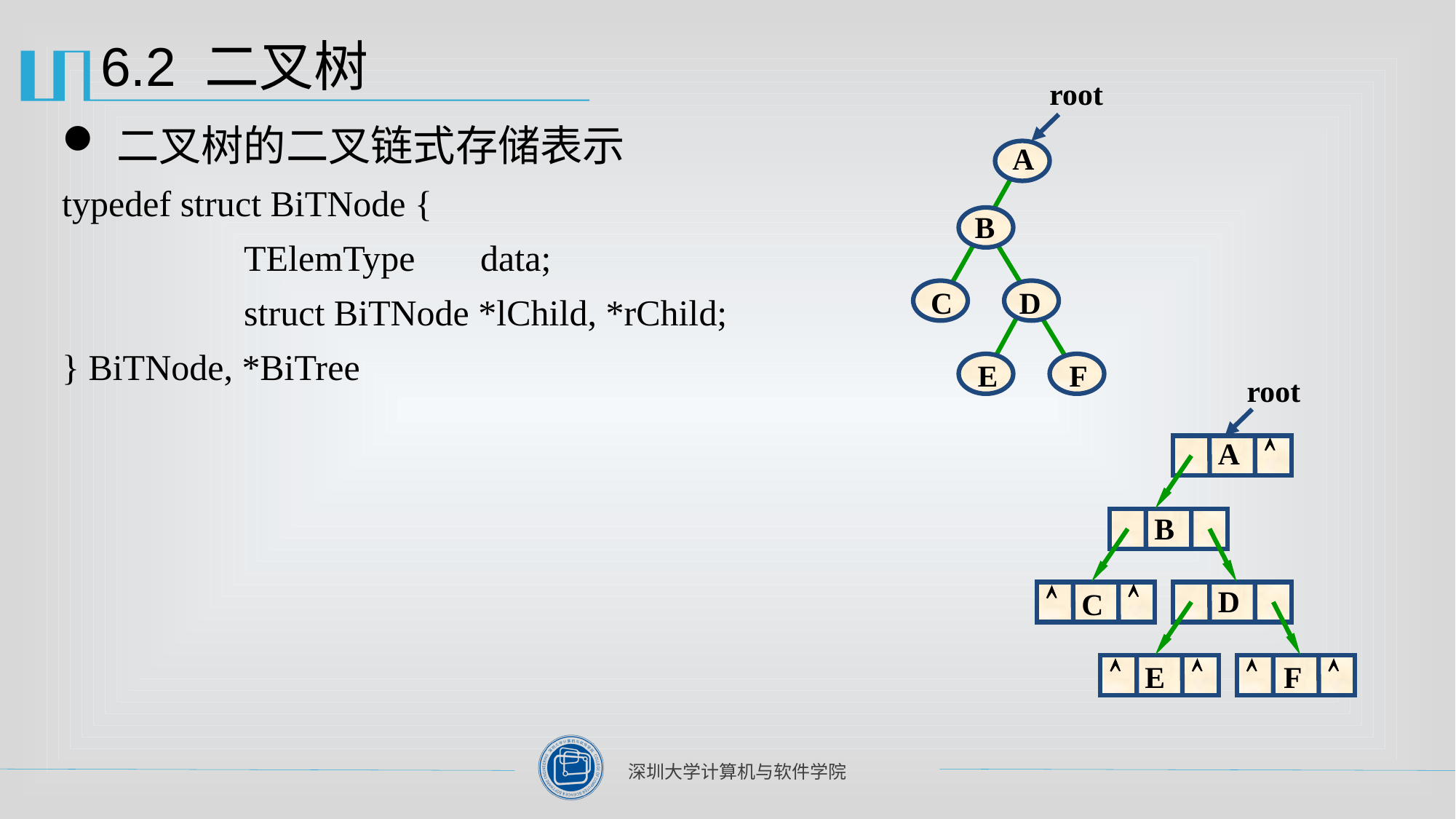

# 6.2 二叉树
root

A

B

C
D

E
F

二叉树的二叉链式存储表示
typedef struct BiTNode {
		TElemType	  data;
		struct BiTNode *lChild, *rChild;
} BiTNode, *BiTree

root

∧
A

B

∧
∧
D
C

∧
∧
∧
∧
E
F

24